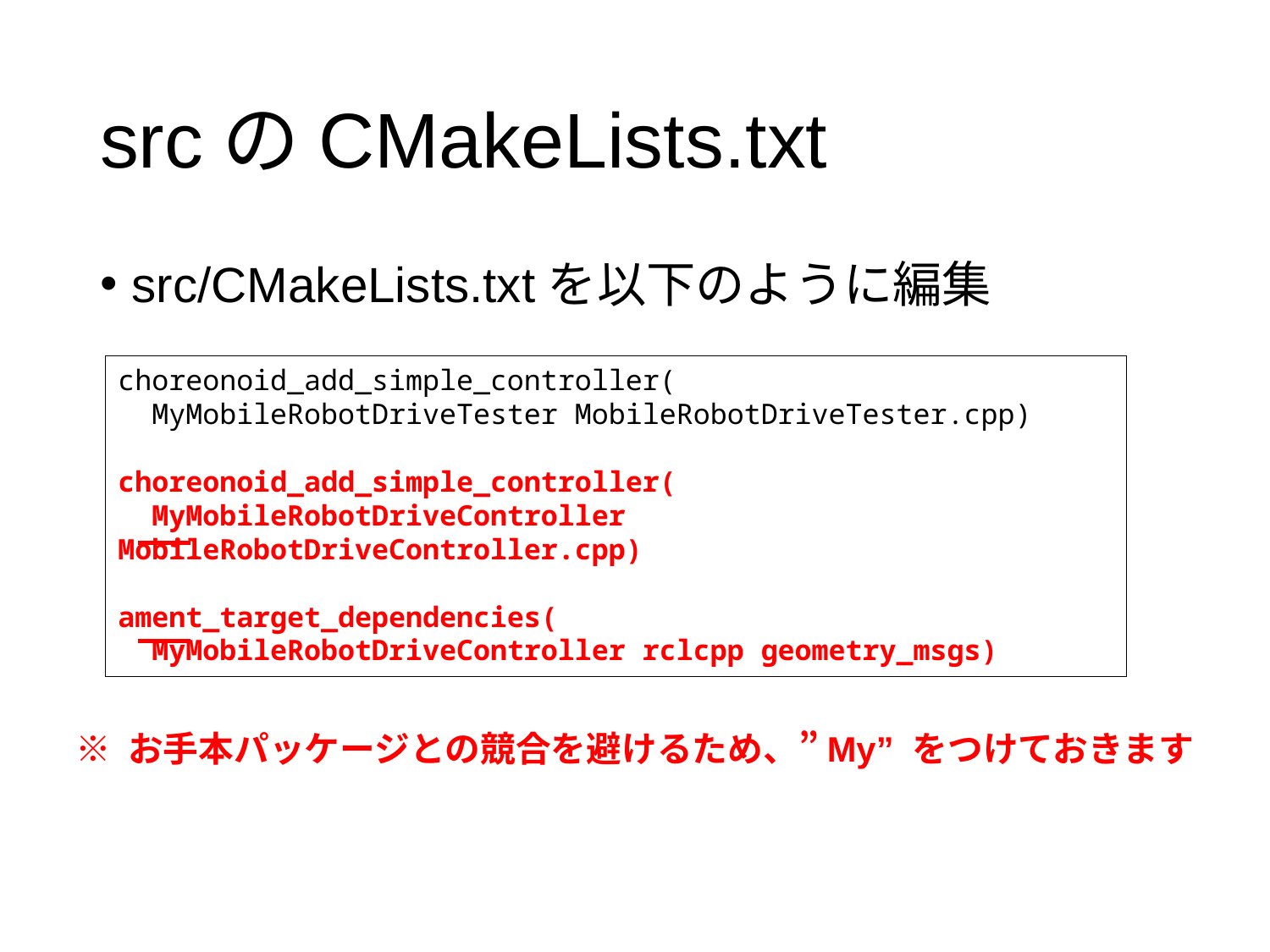

# srcのCMakeLists.txt
src/CMakeLists.txtを以下のように編集

choreonoid_add_simple_controller(
  MyMobileRobotDriveTester MobileRobotDriveTester.cpp)

choreonoid_add_simple_controller(
  MyMobileRobotDriveController MobileRobotDriveController.cpp)

ament_target_dependencies(
  MyMobileRobotDriveController rclcpp geometry_msgs)
※ お手本パッケージとの競合を避けるため、”My” をつけておきます